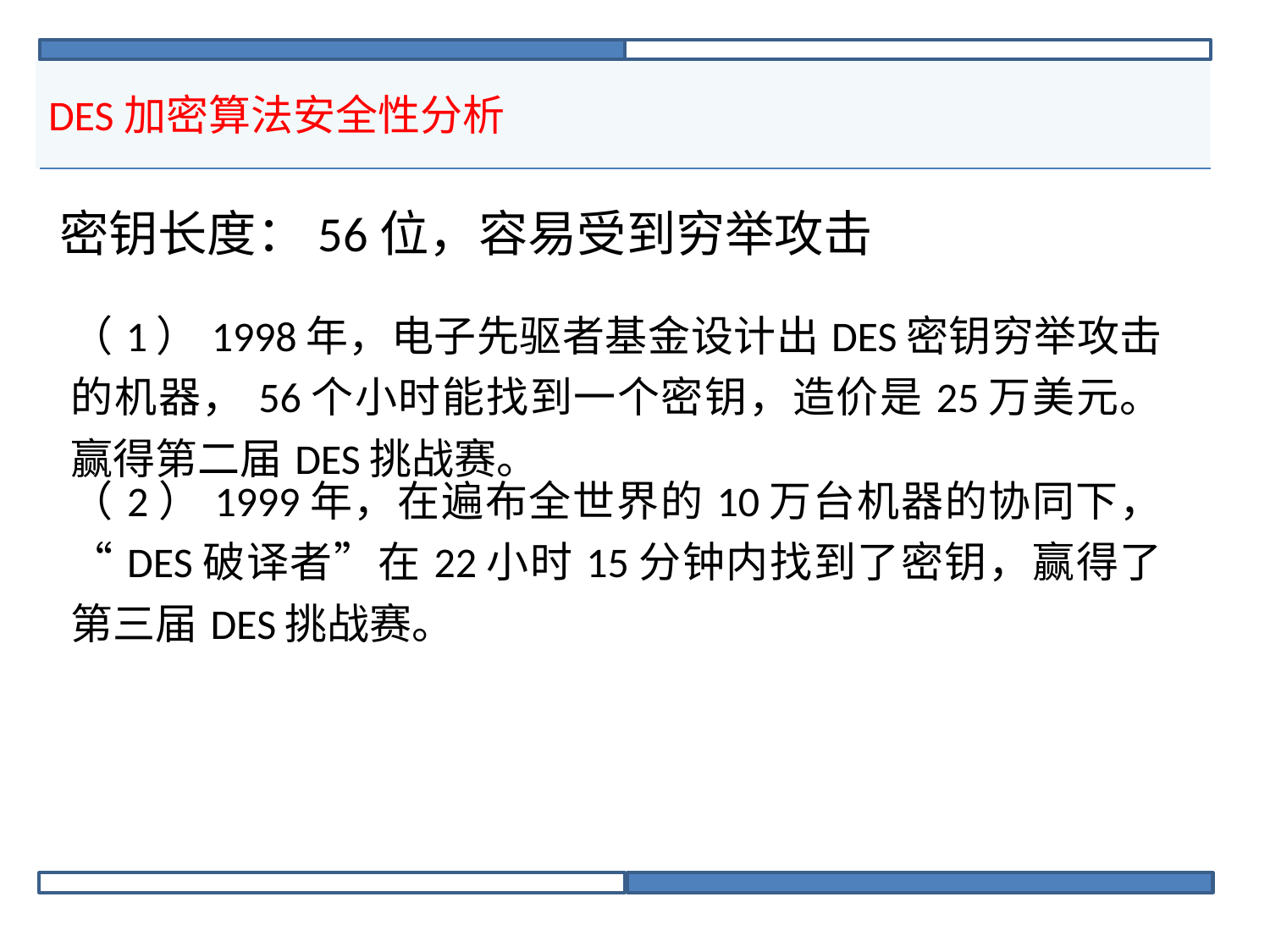

# DES加密算法安全性分析
密钥长度：56位，容易受到穷举攻击
| （1）1998年，电子先驱者基金设计出DES密钥穷举攻击的机器，56个小时能找到一个密钥，造价是25万美元。赢得第二届DES挑战赛。 |
| --- |
| （2）1999年，在遍布全世界的10万台机器的协同下，“DES破译者”在22小时15分钟内找到了密钥，赢得了第三届DES挑战赛。 |
|  |
|  |